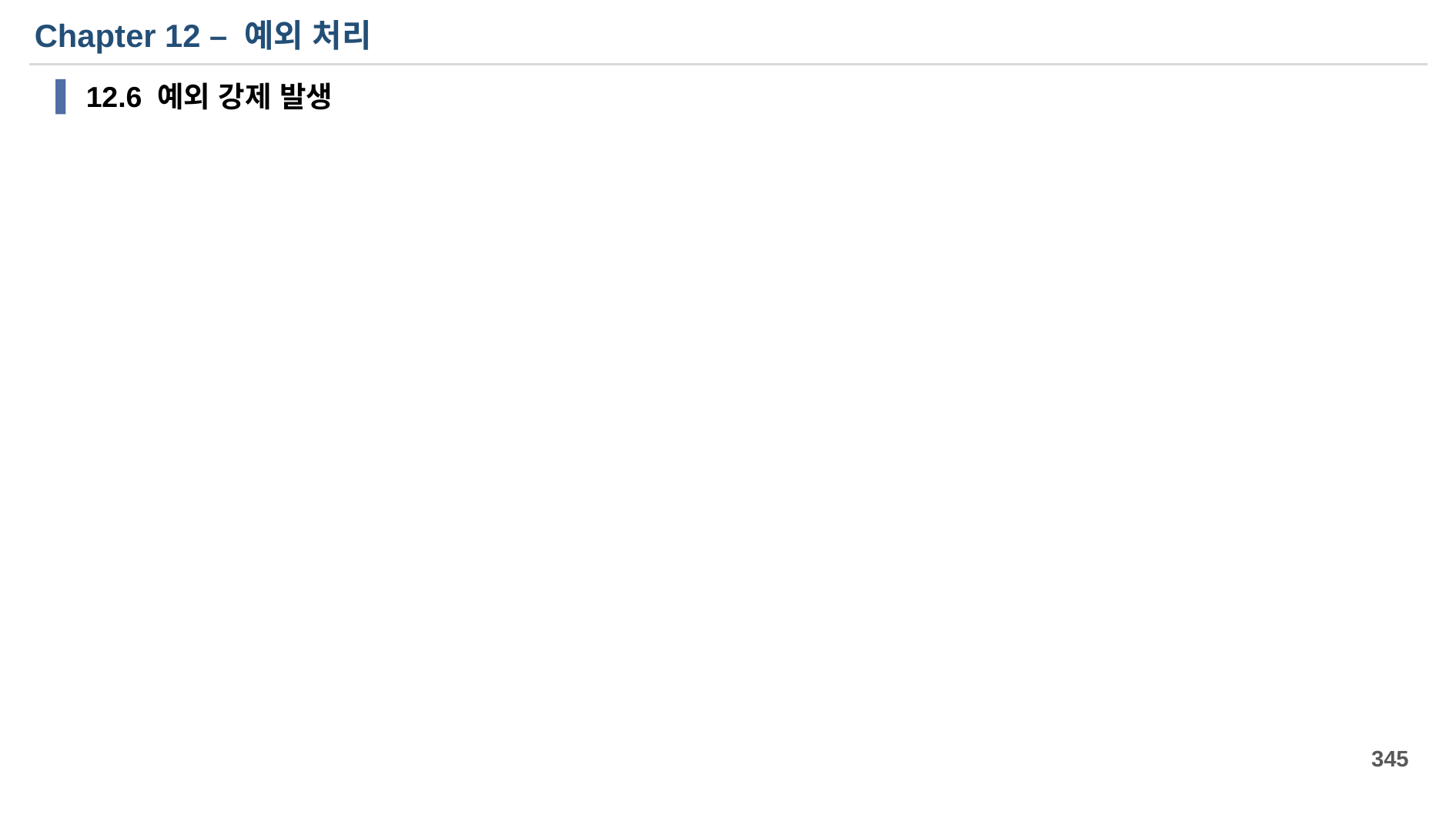

# Chapter 12 – 예외 처리
12.6 예외 강제 발생

345